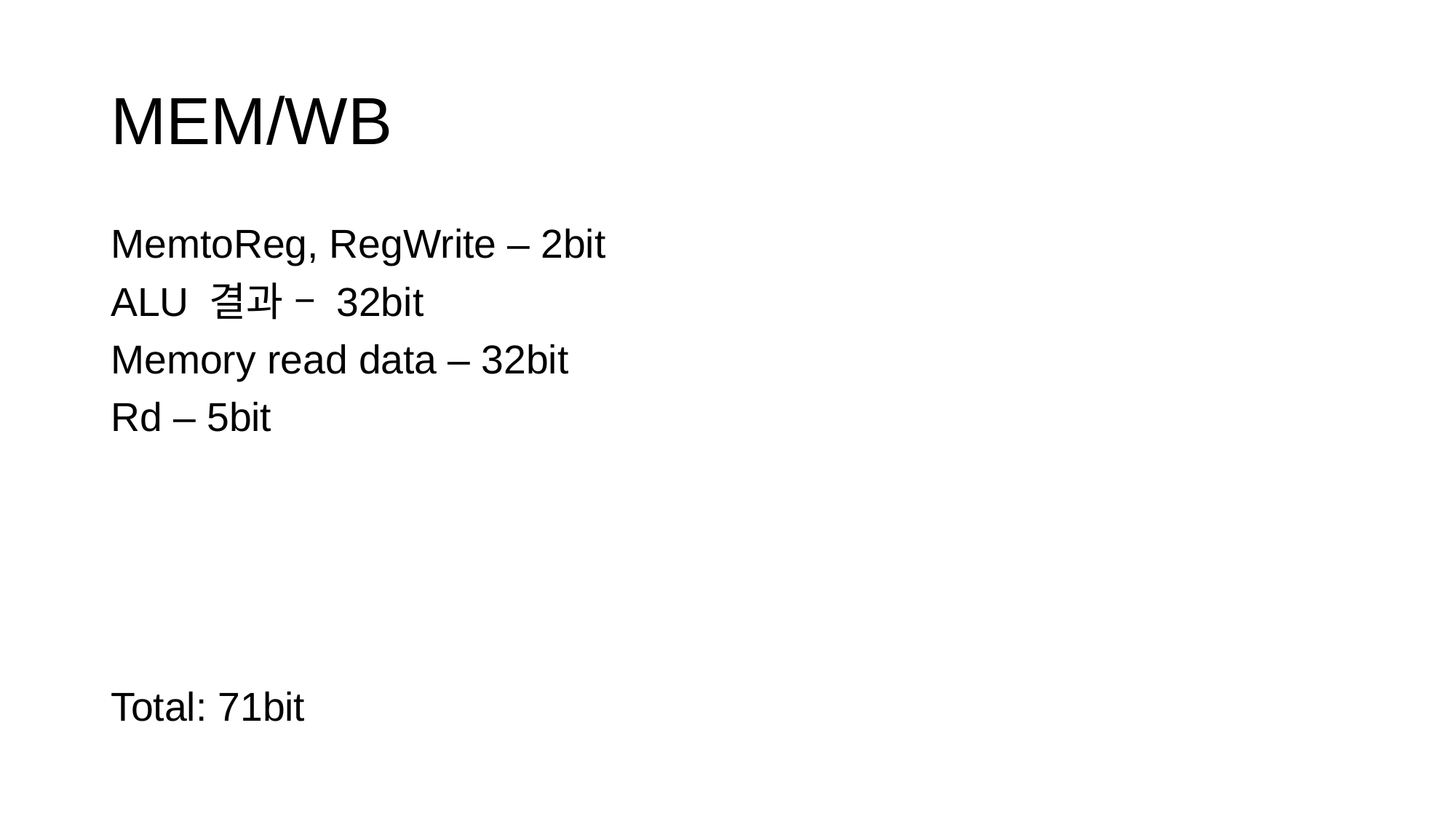

# MEM/WB
MemtoReg, RegWrite – 2bit
ALU 결과 – 32bit
Memory read data – 32bit
Rd – 5bit

Total: 71bit